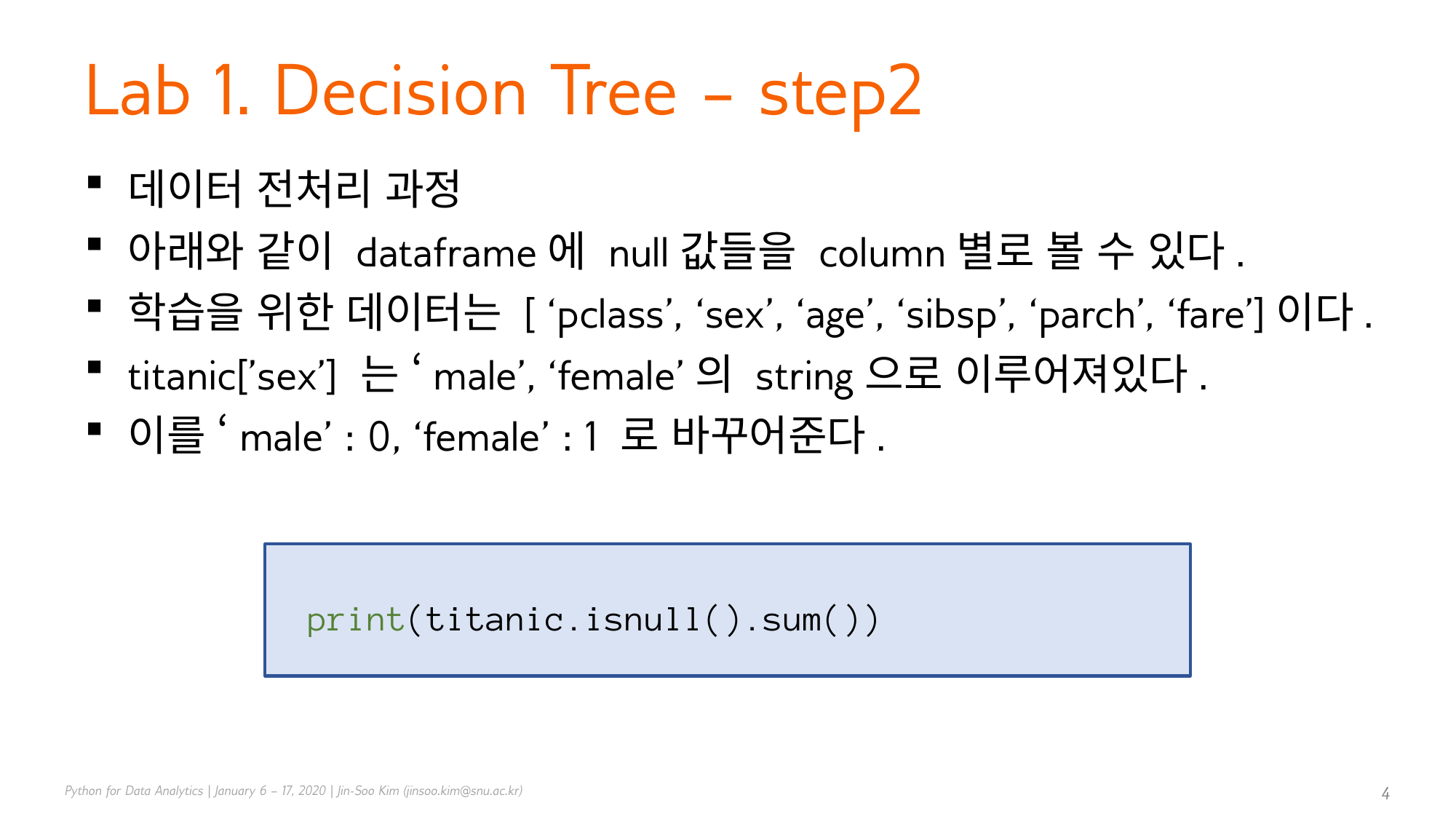

# Lab 1. Decision Tree – step2
데이터 전처리 과정
아래와 같이 dataframe에 null값들을 column별로 볼 수 있다.
학습을 위한 데이터는 [ ‘pclass’, ‘sex’, ‘age’, ‘sibsp’, ‘parch’, ‘fare’]이다.
titanic[’sex’] 는 ‘male’, ‘female’의 string으로 이루어져있다.
이를 ‘male’ : 0, ‘female’ : 1 로 바꾸어준다.

print(titanic.isnull().sum())